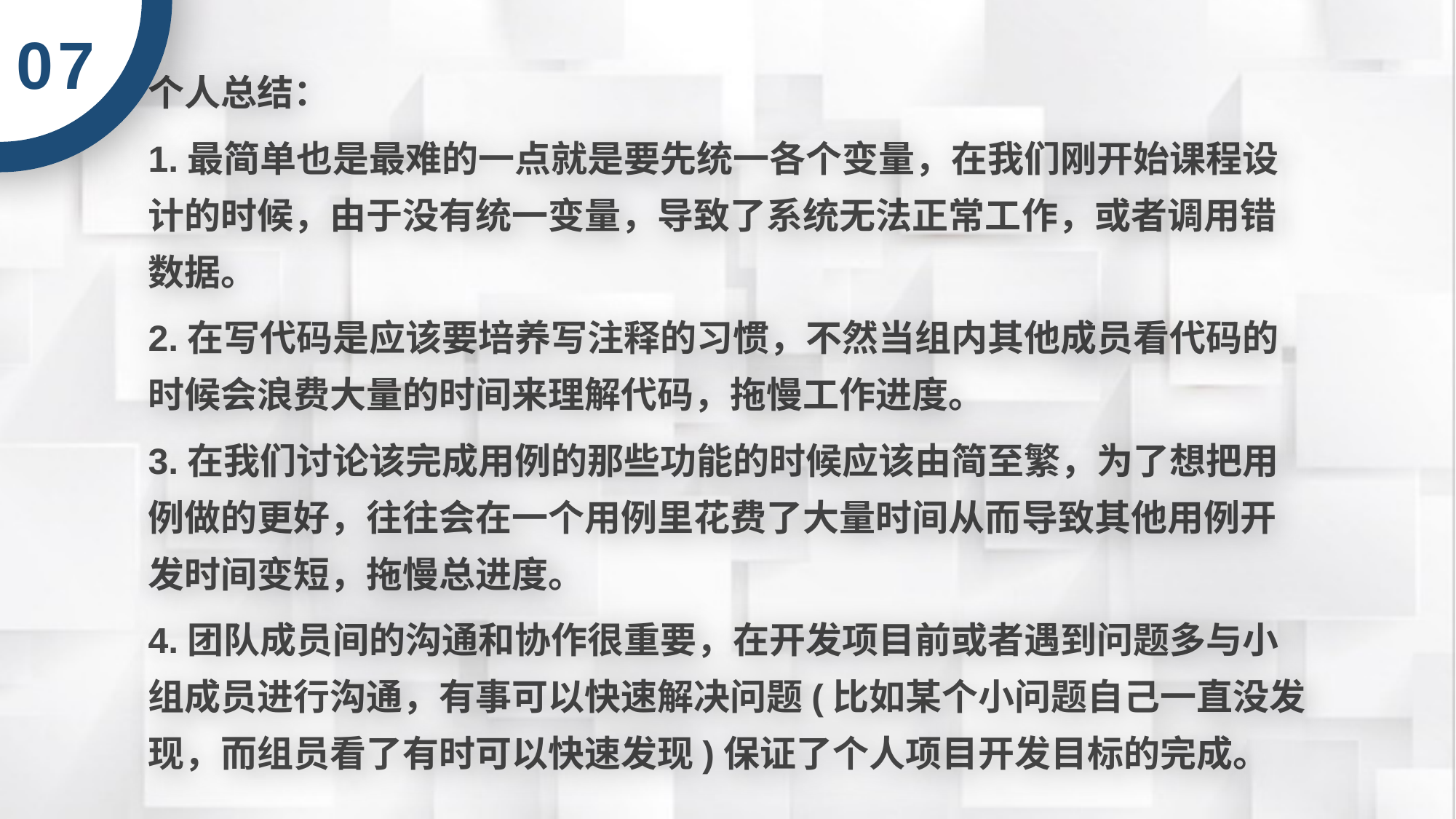

07
个人总结：
1.最简单也是最难的一点就是要先统一各个变量，在我们刚开始课程设计的时候，由于没有统一变量，导致了系统无法正常工作，或者调用错数据。
2.在写代码是应该要培养写注释的习惯，不然当组内其他成员看代码的时候会浪费大量的时间来理解代码，拖慢工作进度。
3.在我们讨论该完成用例的那些功能的时候应该由简至繁，为了想把用例做的更好，往往会在一个用例里花费了大量时间从而导致其他用例开发时间变短，拖慢总进度。
4.团队成员间的沟通和协作很重要，在开发项目前或者遇到问题多与小组成员进行沟通，有事可以快速解决问题(比如某个小问题自己一直没发现，而组员看了有时可以快速发现)保证了个人项目开发目标的完成。